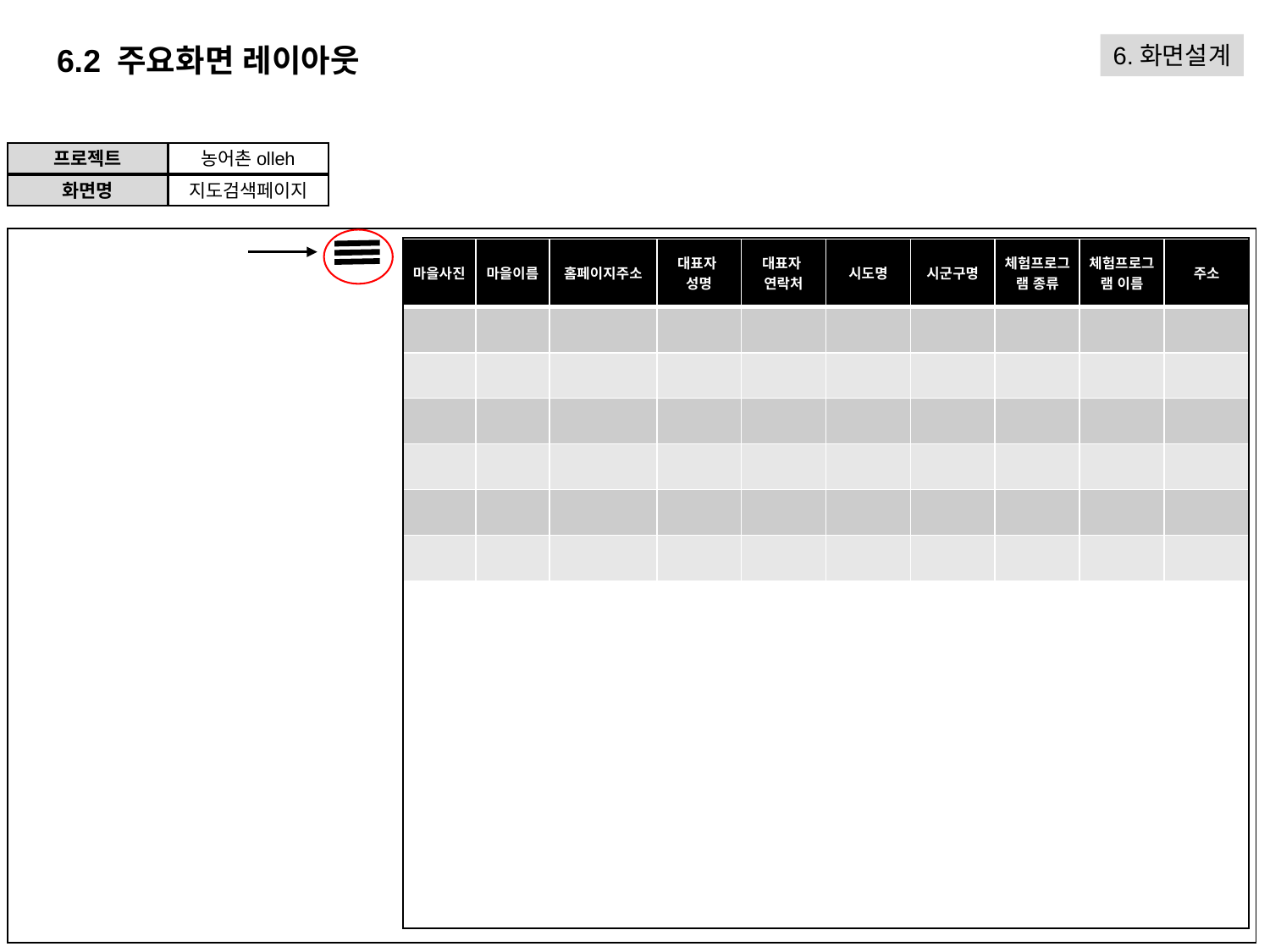

6.2 주요화면 레이아웃
6.화면설계
프로젝트
농어촌olleh
화면명
지도검색페이지

| 마을사진 | 마을이름 | 홈페이지주소 | 대표자 성명 | 대표자 연락처 | 시도명 | 시군구명 | 체험프로그램 종류 | 체험프로그램 이름 | 주소 |
| --- | --- | --- | --- | --- | --- | --- | --- | --- | --- |
|  |  |  |  |  |  |  |  |  |  |
|  |  |  |  |  |  |  |  |  |  |
|  |  |  |  |  |  |  |  |  |  |
|  |  |  |  |  |  |  |  |  |  |
|  |  |  |  |  |  |  |  |  |  |
|  |  |  |  |  |  |  |  |  |  |